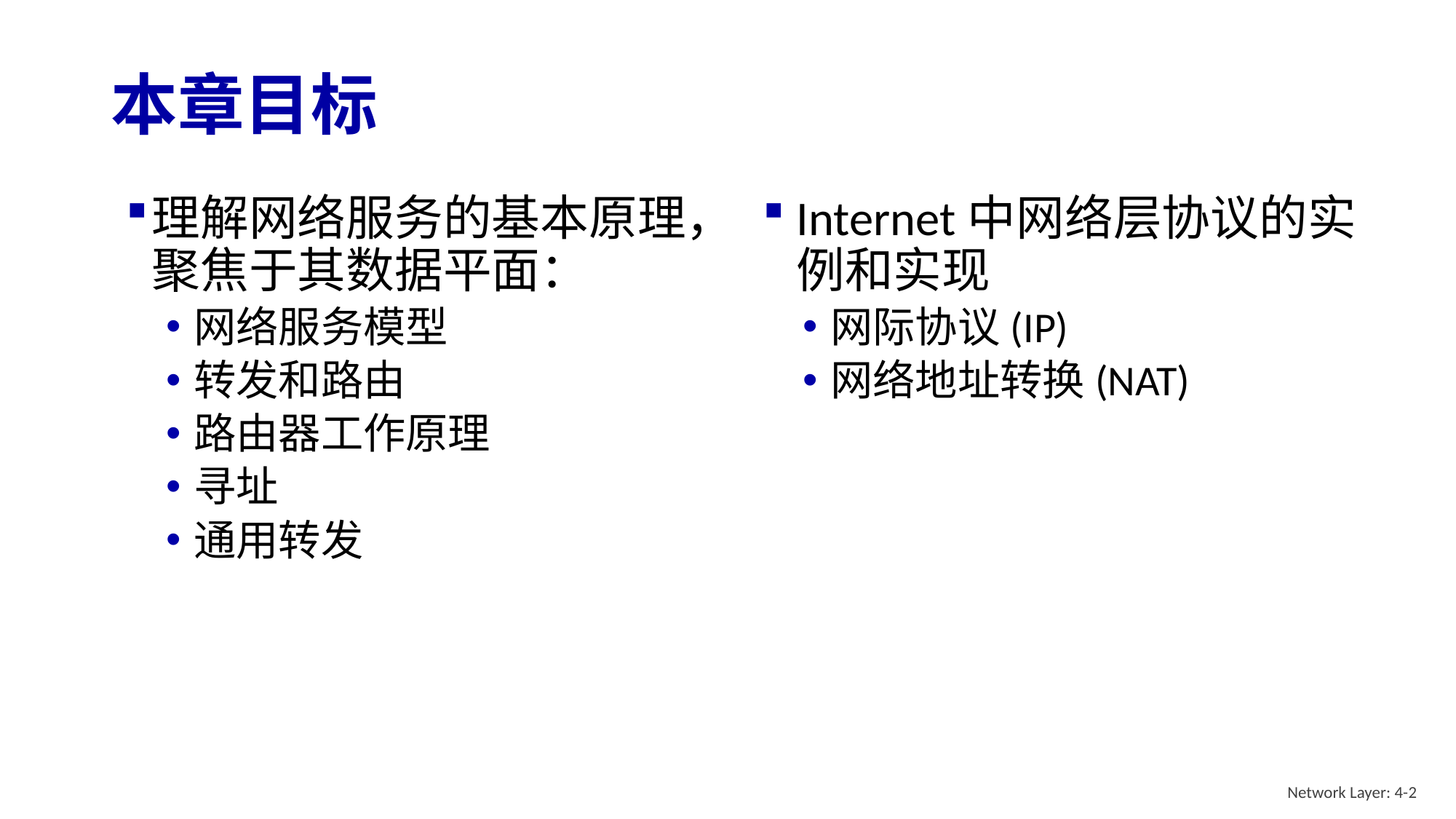

# 本章目标
理解网络服务的基本原理，聚焦于其数据平面：
网络服务模型
转发和路由
路由器工作原理
寻址
通用转发

Internet中网络层协议的实例和实现
网际协议(IP)
网络地址转换(NAT)
Network Layer: 4-2